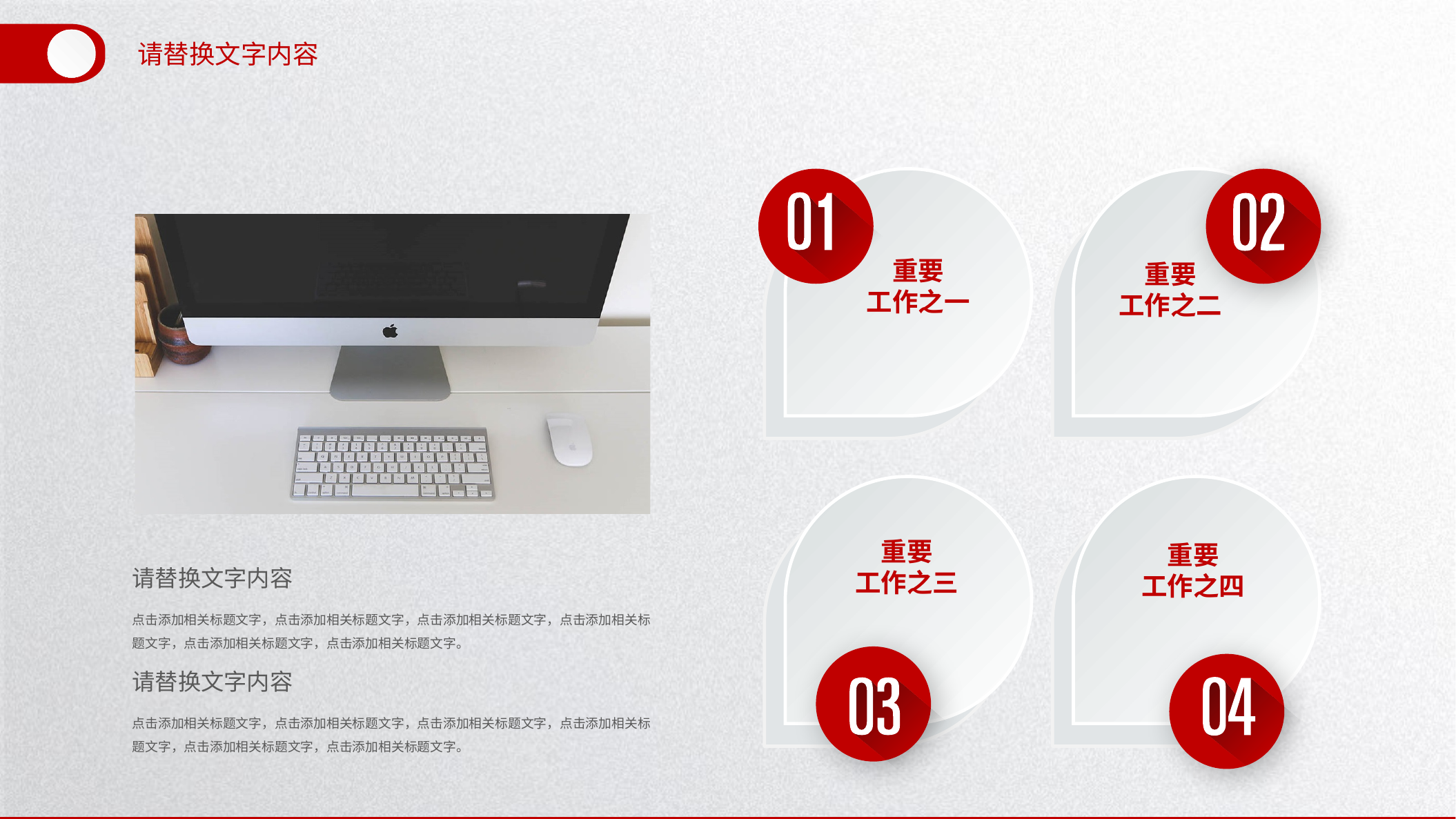

请替换文字内容

重要
工作之一
重要
工作之二

重要
工作之三
重要
工作之四
请替换文字内容
点击添加相关标题文字，点击添加相关标题文字，点击添加相关标题文字，点击添加相关标题文字，点击添加相关标题文字，点击添加相关标题文字。

请替换文字内容
点击添加相关标题文字，点击添加相关标题文字，点击添加相关标题文字，点击添加相关标题文字，点击添加相关标题文字，点击添加相关标题文字。